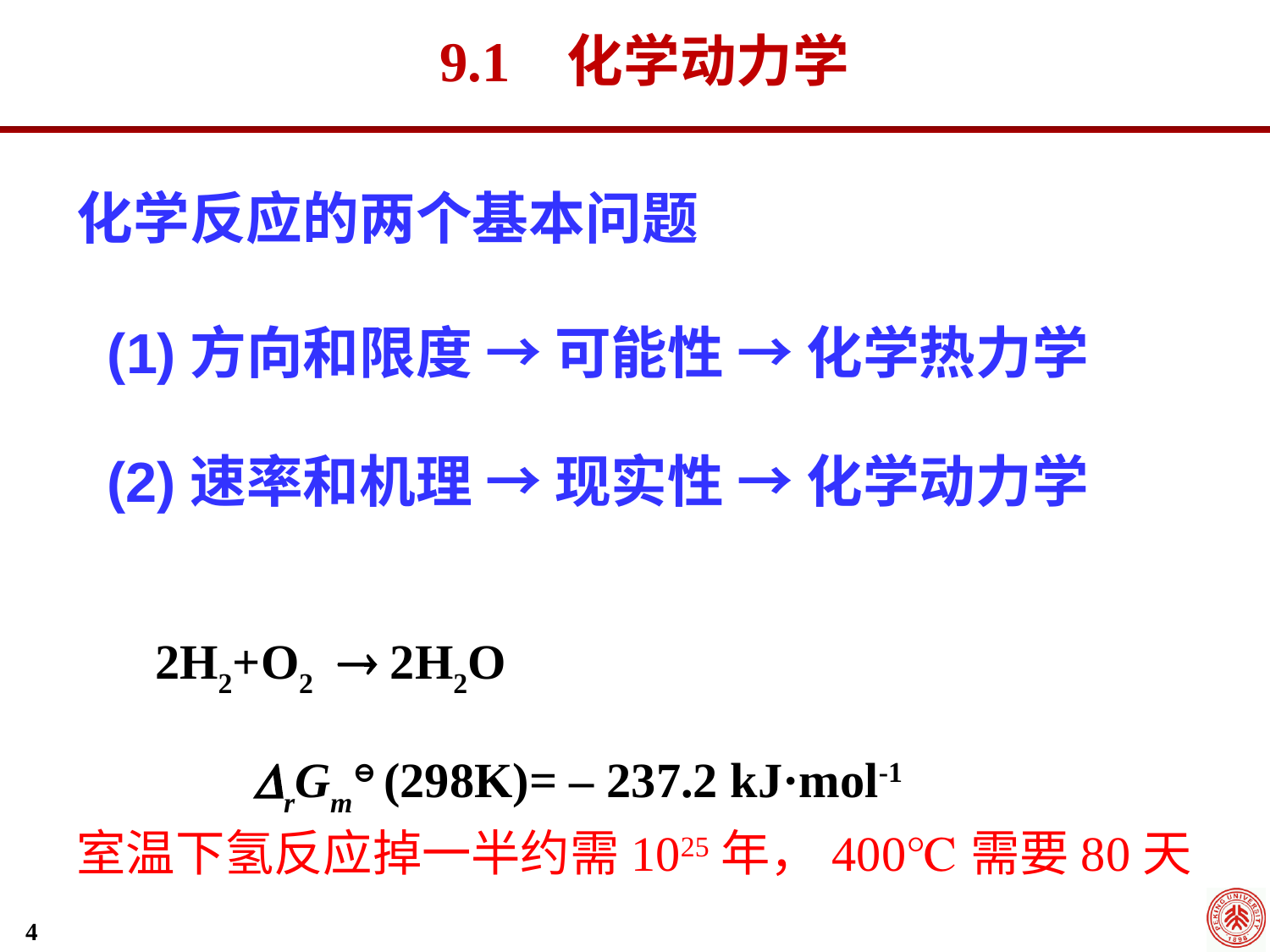

9.1   化学动力学

化学反应的两个基本问题
(1)方向和限度 → 可能性 → 化学热力学
(2)速率和机理 → 现实性 → 化学动力学
2H2+O2  → 2H2O
        ΔrGm⊖ (298K)= – 237.2 kJ·mol-1
室温下氢反应掉一半约需1025年，400℃需要80天
4